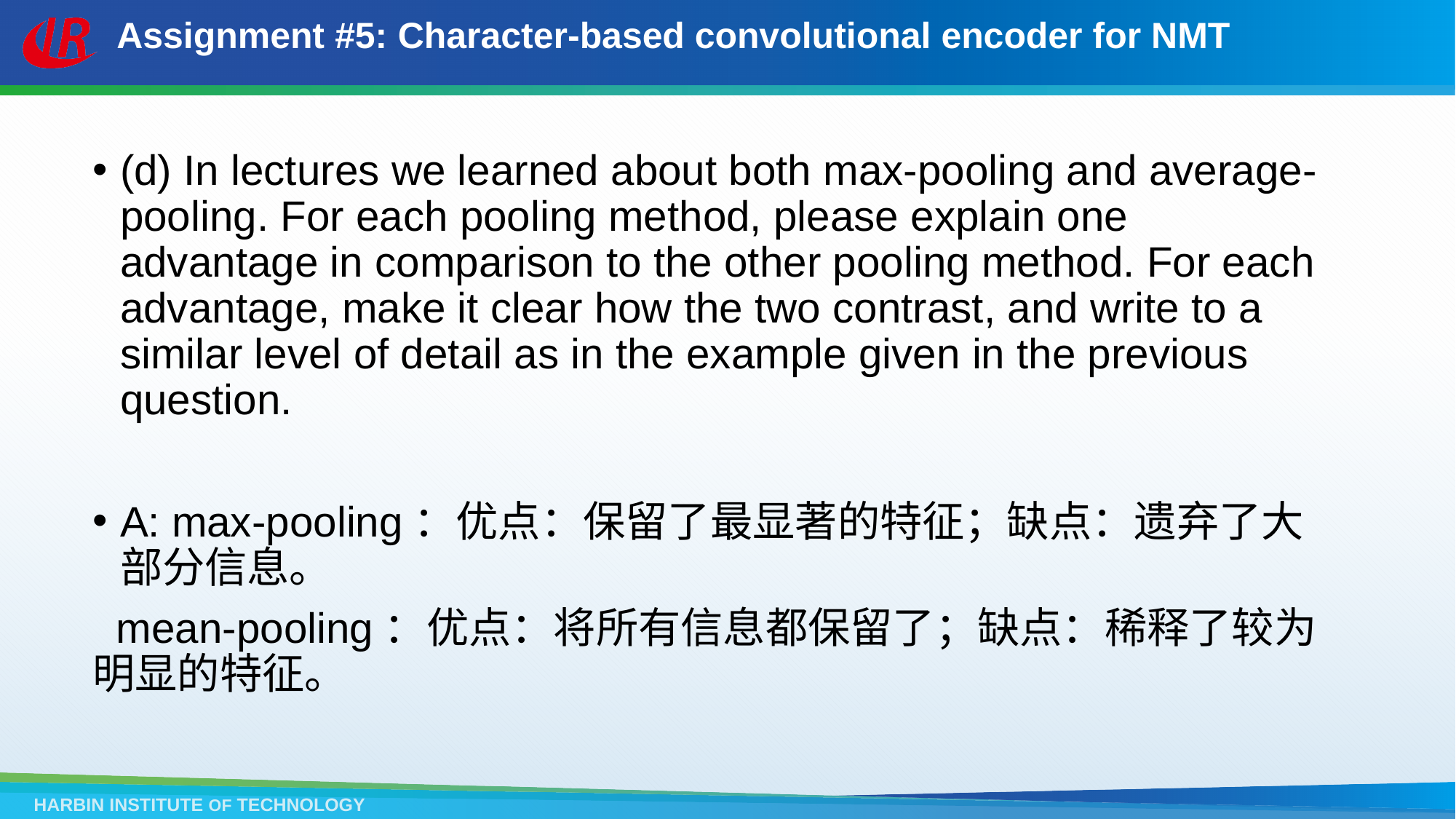

# Assignment #5: Character-based convolutional encoder for NMT
(d) In lectures we learned about both max-pooling and average-pooling. For each pooling method, please explain one advantage in comparison to the other pooling method. For each advantage, make it clear how the two contrast, and write to a similar level of detail as in the example given in the previous question.

A: max-pooling：优点：保留了最显著的特征；缺点：遗弃了大部分信息。
  mean-pooling：优点：将所有信息都保留了；缺点：稀释了较为明显的特征。
41
HARBIN INSTITUTE OF TECHNOLOGY